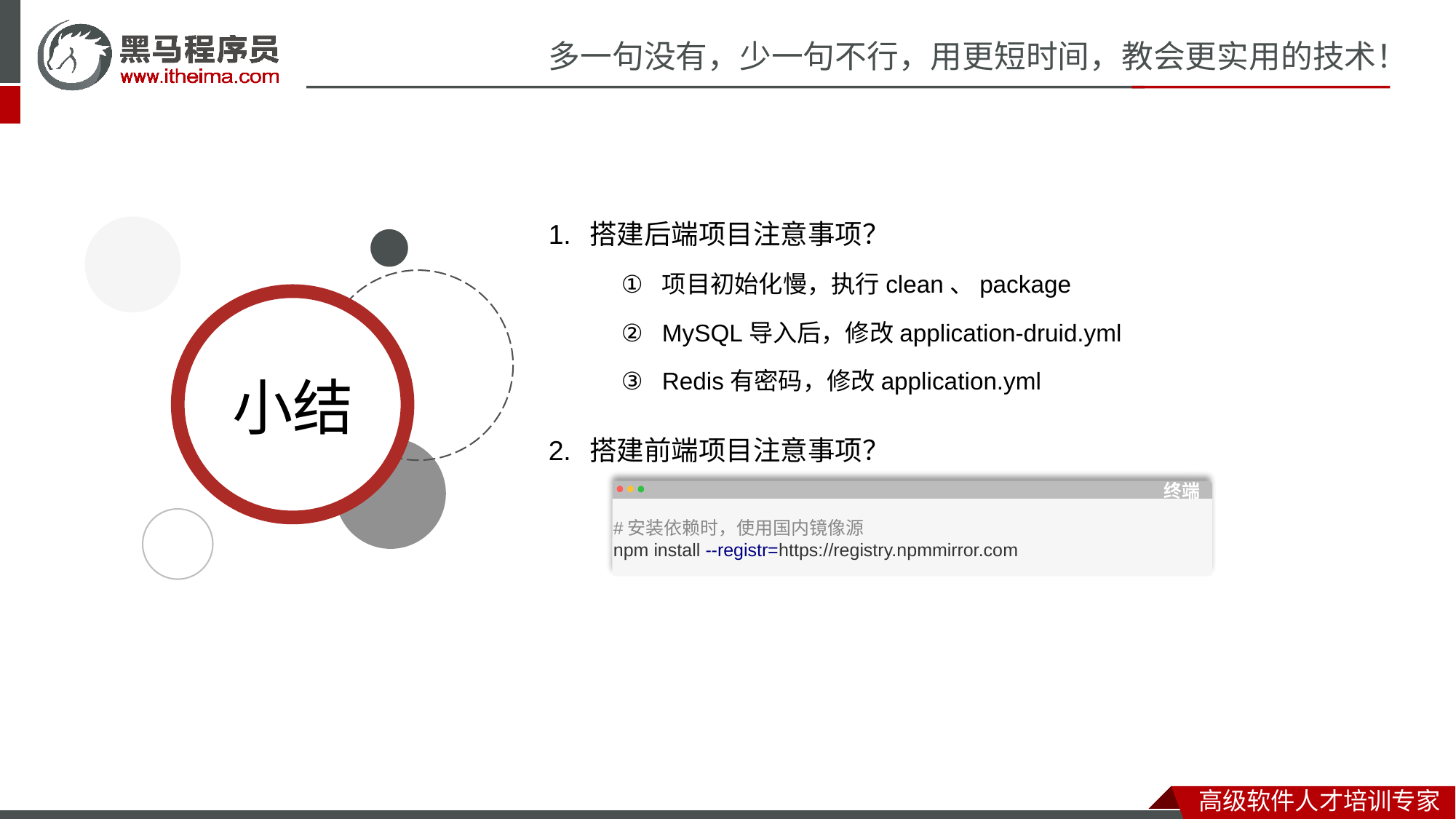

搭建后端项目注意事项？
项目初始化慢，执行clean、package
MySQL导入后，修改application-druid.yml
Redis有密码，修改application.yml
搭建前端项目注意事项？
终端
#安装依赖时，使用国内镜像源
npm install --registr=https://registry.npmmirror.com